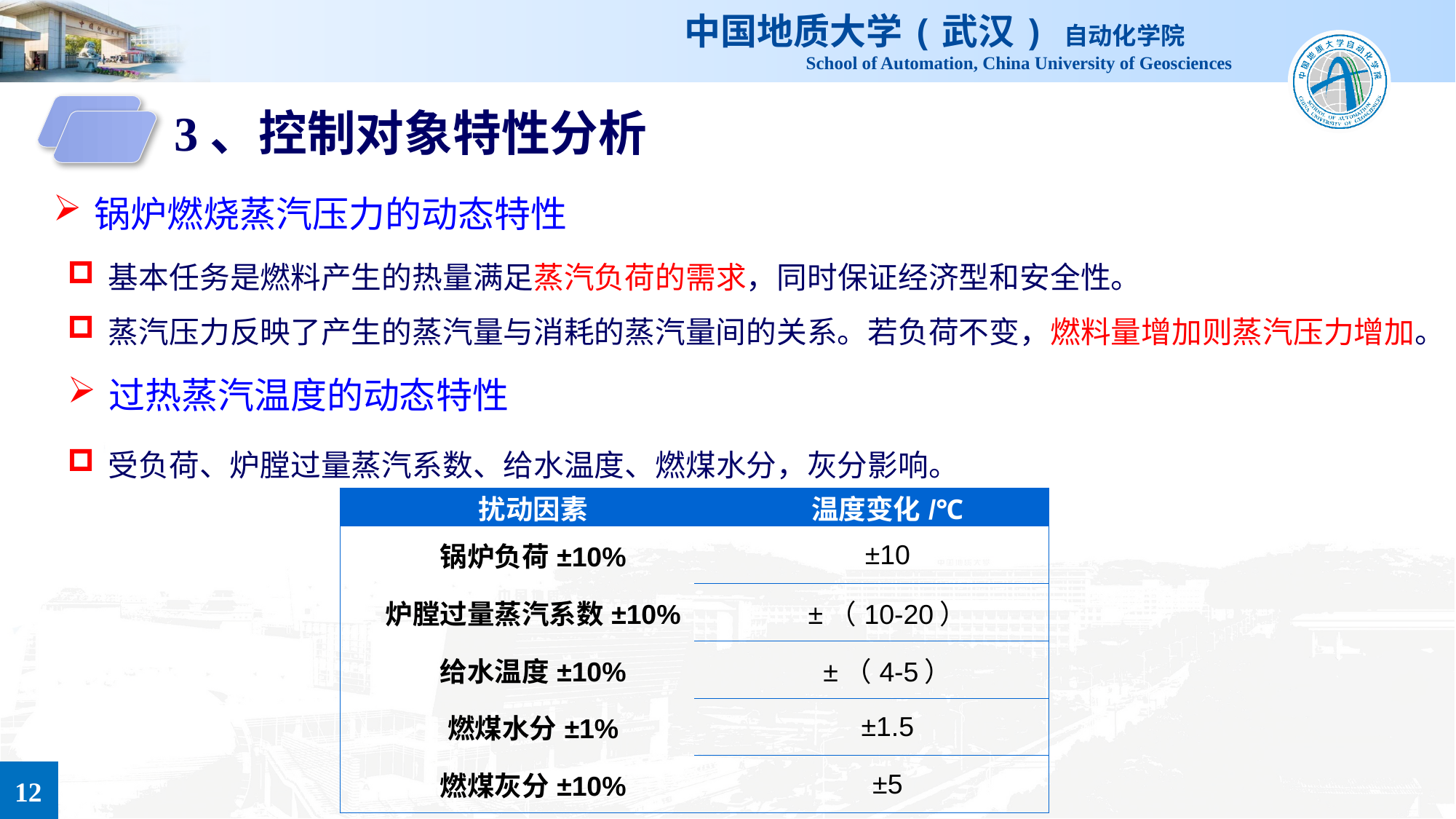

3、控制对象特性分析
锅炉燃烧蒸汽压力的动态特性
基本任务是燃料产生的热量满足蒸汽负荷的需求，同时保证经济型和安全性。
蒸汽压力反映了产生的蒸汽量与消耗的蒸汽量间的关系。若负荷不变，燃料量增加则蒸汽压力增加。
过热蒸汽温度的动态特性
受负荷、炉膛过量蒸汽系数、给水温度、燃煤水分，灰分影响。
| 扰动因素 | 温度变化/℃ |
| --- | --- |
| 锅炉负荷±10% | ±10 |
| 炉膛过量蒸汽系数±10% | ±（10-20） |
| 给水温度±10% | ±（4-5） |
| 燃煤水分±1% | ±1.5 |
| 燃煤灰分±10% | ±5 |
12